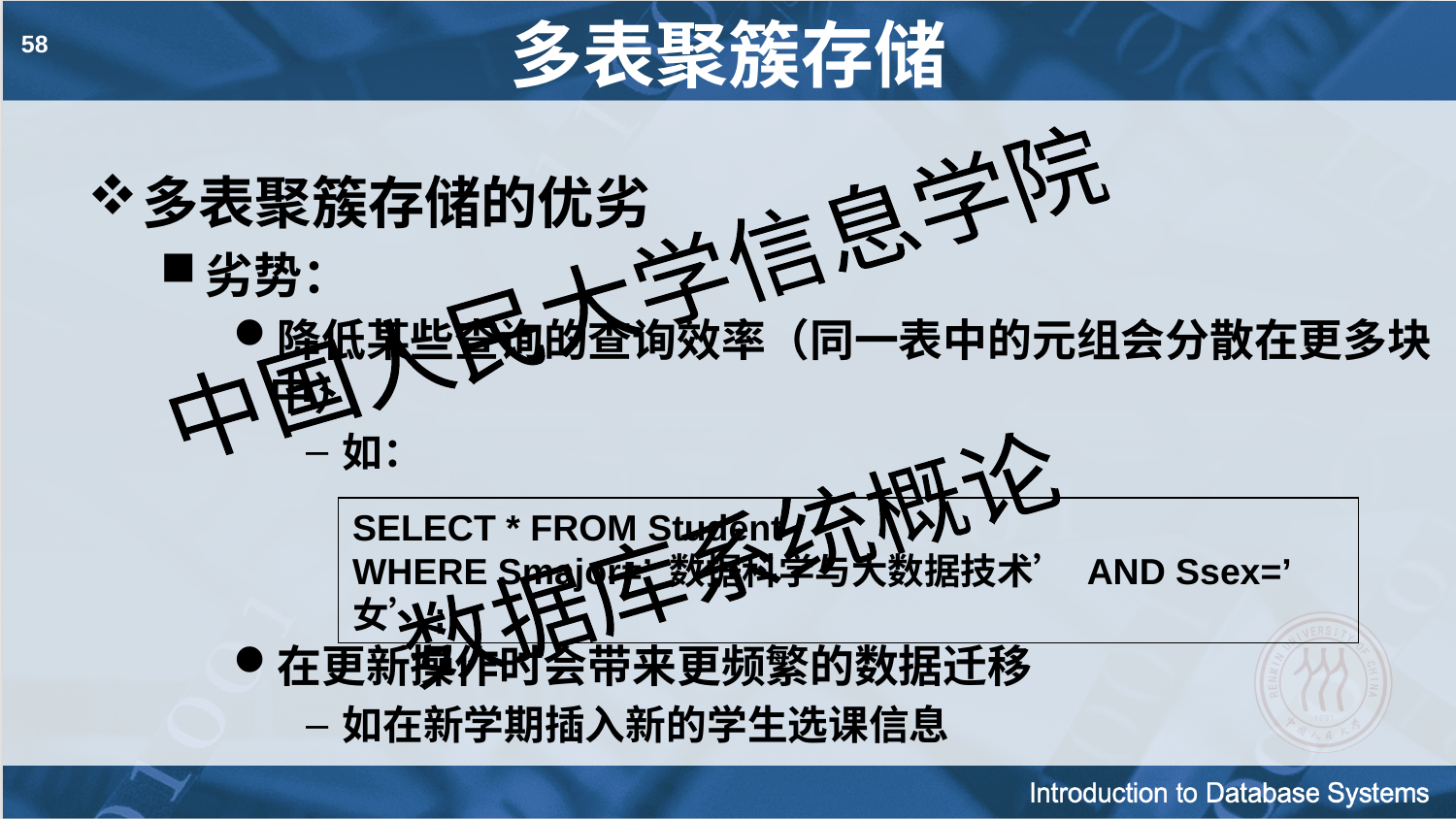

# 多表聚簇存储
58
多表聚簇存储的优劣
劣势：
降低某些查询的查询效率（同一表中的元组会分散在更多块中）
如：

在更新操作时会带来更频繁的数据迁移
如在新学期插入新的学生选课信息
SELECT * FROM Student
WHERE Smajor=’ 数据科学与大数据技术’ AND Ssex=’女’;